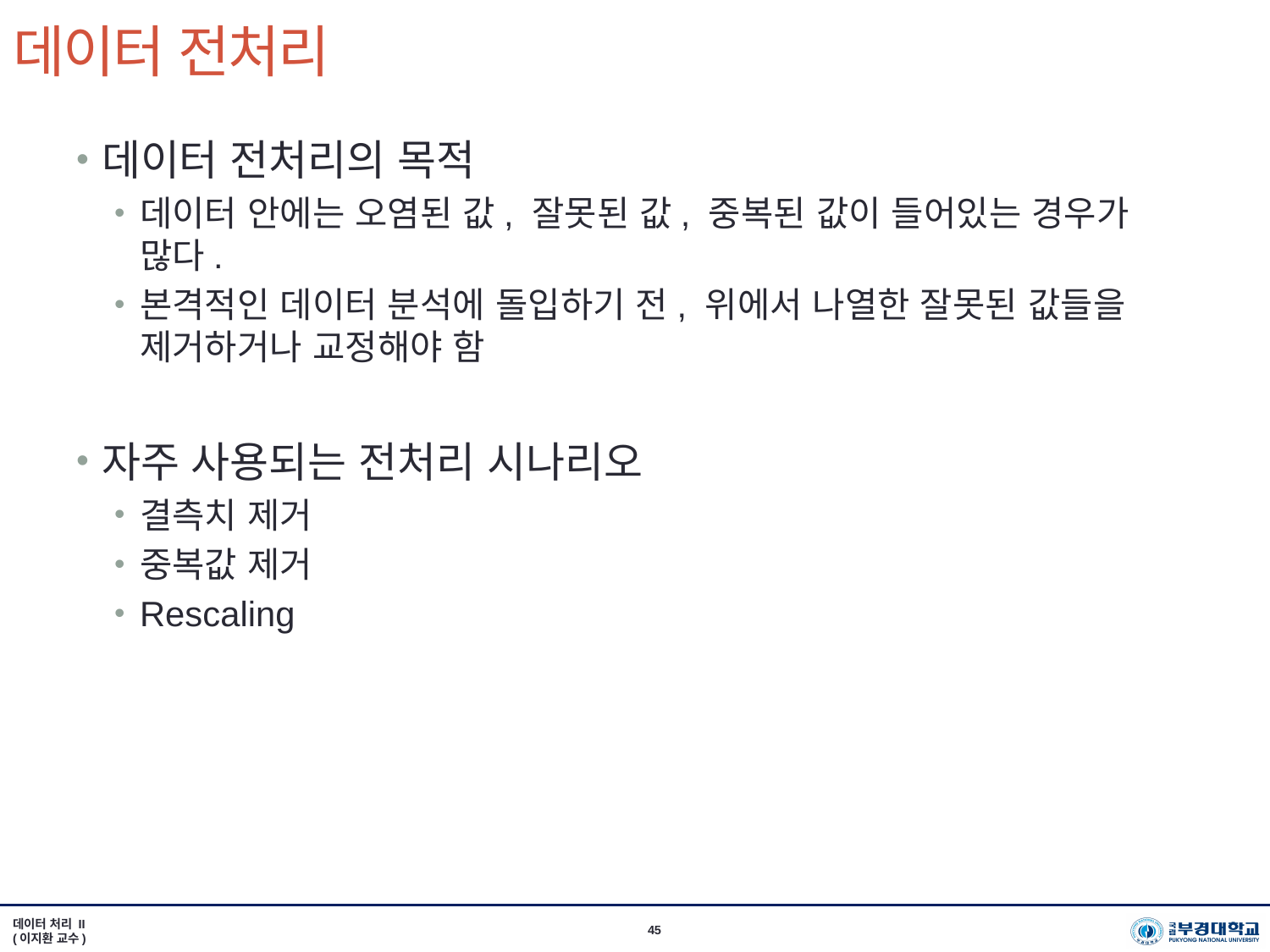

# 데이터 전처리
데이터 전처리의 목적
데이터 안에는 오염된 값, 잘못된 값, 중복된 값이 들어있는 경우가 많다.
본격적인 데이터 분석에 돌입하기 전, 위에서 나열한 잘못된 값들을 제거하거나 교정해야 함

자주 사용되는 전처리 시나리오
결측치 제거
중복값 제거
Rescaling
데이터 처리 II
(이지환 교수)